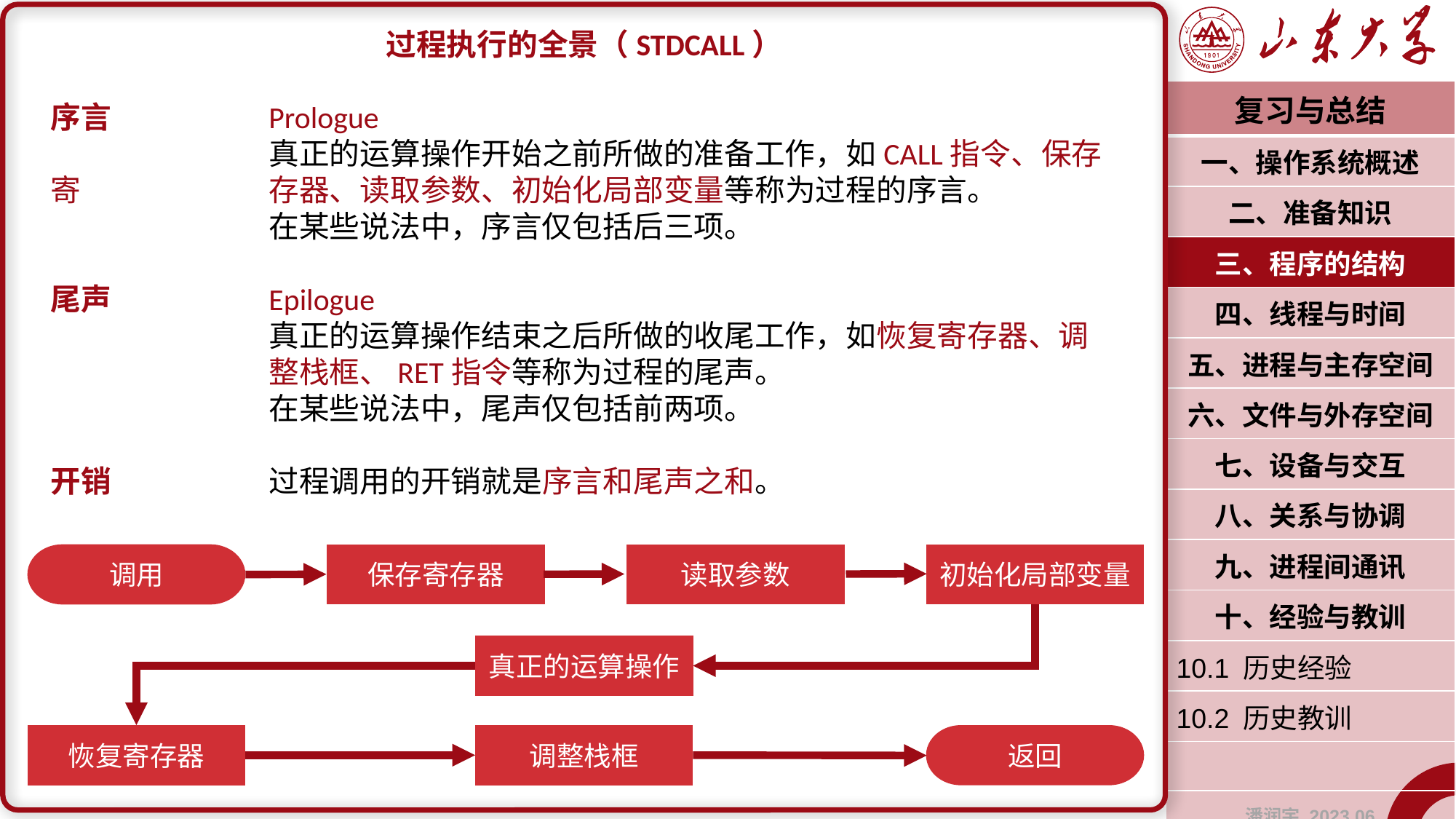

过程执行的全景（STDCALL）

序言		Prologue
		真正的运算操作开始之前所做的准备工作，如CALL指令、保存寄		存器、读取参数、初始化局部变量等称为过程的序言。
		在某些说法中，序言仅包括后三项。

尾声		Epilogue
		真正的运算操作结束之后所做的收尾工作，如恢复寄存器、调		整栈框、RET指令等称为过程的尾声。
		在某些说法中，尾声仅包括前两项。

开销		过程调用的开销就是序言和尾声之和。
| 复习与总结 |
| --- |
| 一、操作系统概述 |
| 二、准备知识 |
| 三、程序的结构 |
| 四、线程与时间 |
| 五、进程与主存空间 |
| 六、文件与外存空间 |
| 七、设备与交互 |
| 八、关系与协调 |
| 九、进程间通讯 |
| 十、经验与教训 |
| 10.1 历史经验 |
| 10.2 历史教训 |
|  |
| 潘润宇 2023.06 |
调用
保存寄存器
读取参数
初始化局部变量
真正的运算操作
恢复寄存器
调整栈框
返回